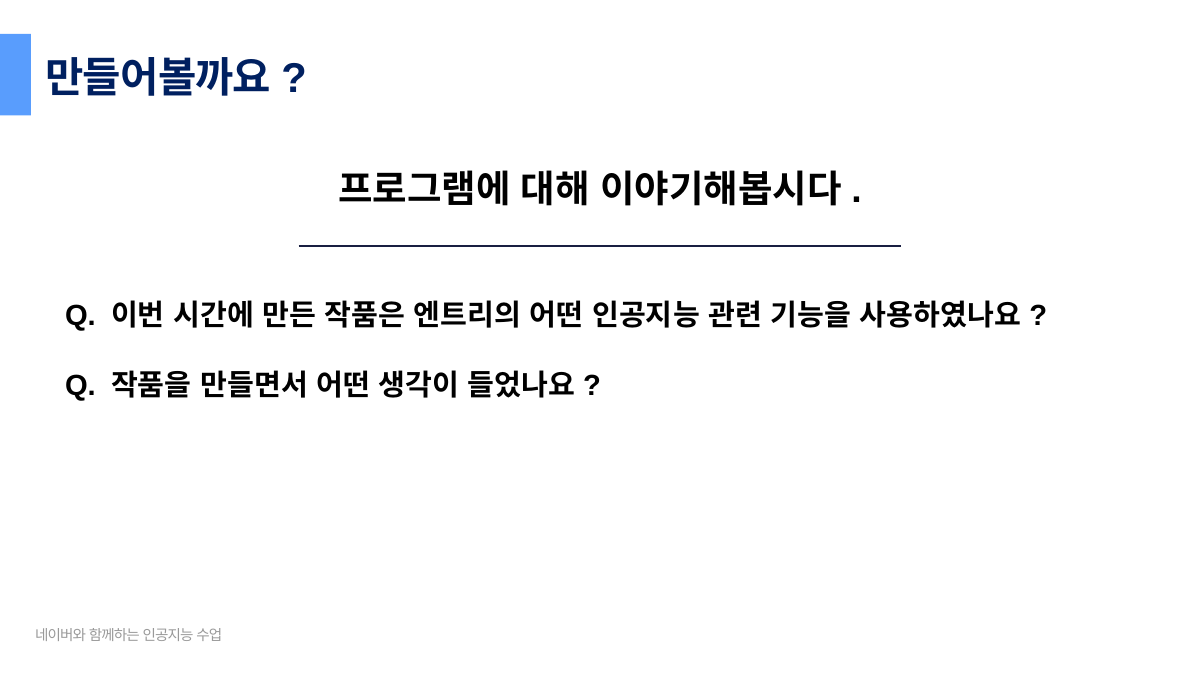

만들어볼까요?
프로그램에 대해 이야기해봅시다.
Q. 이번 시간에 만든 작품은 엔트리의 어떤 인공지능 관련 기능을 사용하였나요?

Q. 작품을 만들면서 어떤 생각이 들었나요?

네이버와 함께하는 인공지능 수업